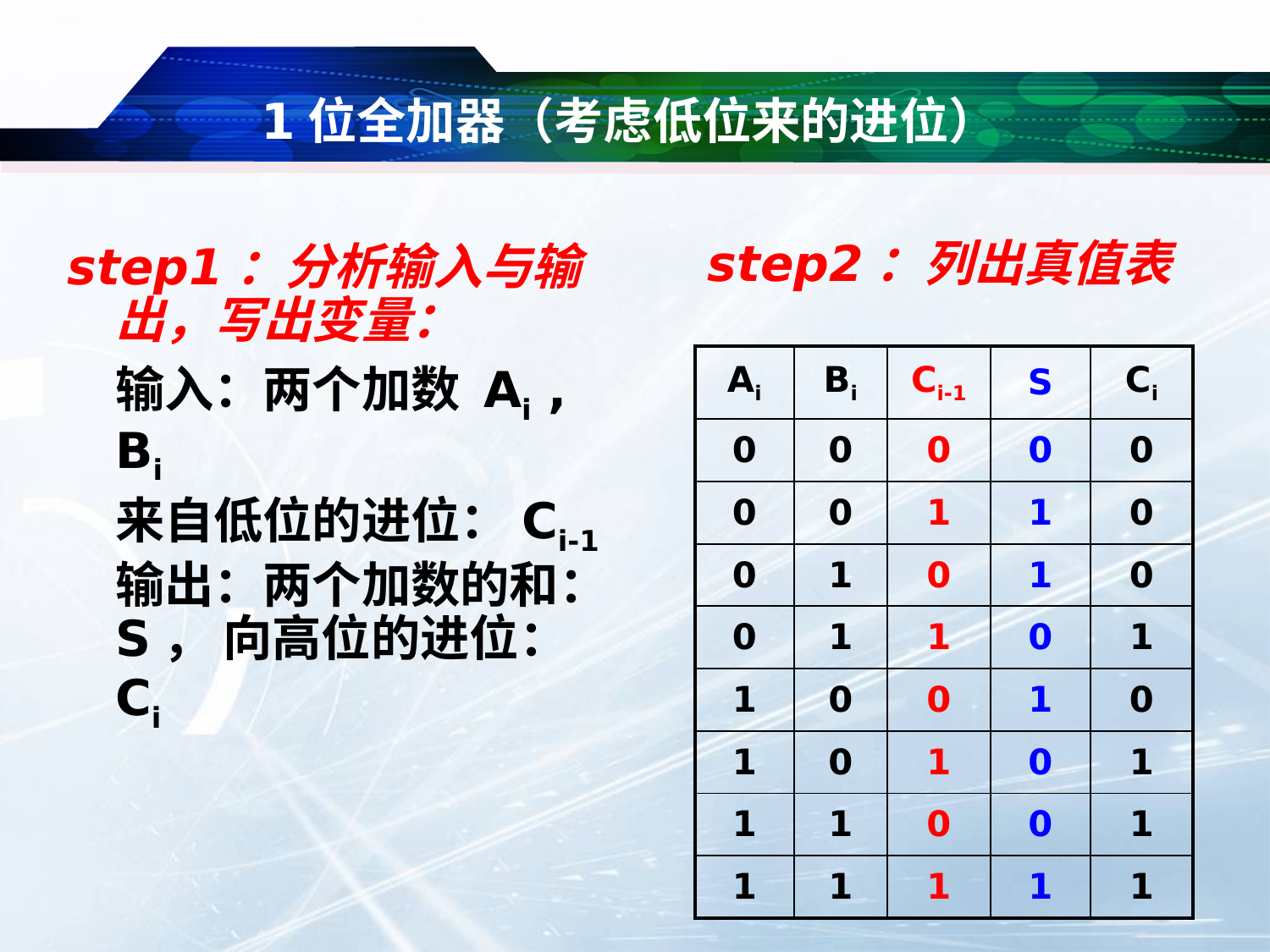

# 1位全加器（考虑低位来的进位）
step2：列出真值表
step1：分析输入与输出，写出变量：
	输入：两个加数 Ai , Bi
	来自低位的进位：Ci-1
	输出：两个加数的和：S， 向高位的进位：Ci
| Ai | Bi | Ci-1 | S | Ci |
| --- | --- | --- | --- | --- |
| 0 | 0 | 0 | 0 | 0 |
| 0 | 0 | 1 | 1 | 0 |
| 0 | 1 | 0 | 1 | 0 |
| 0 | 1 | 1 | 0 | 1 |
| 1 | 0 | 0 | 1 | 0 |
| 1 | 0 | 1 | 0 | 1 |
| 1 | 1 | 0 | 0 | 1 |
| 1 | 1 | 1 | 1 | 1 |